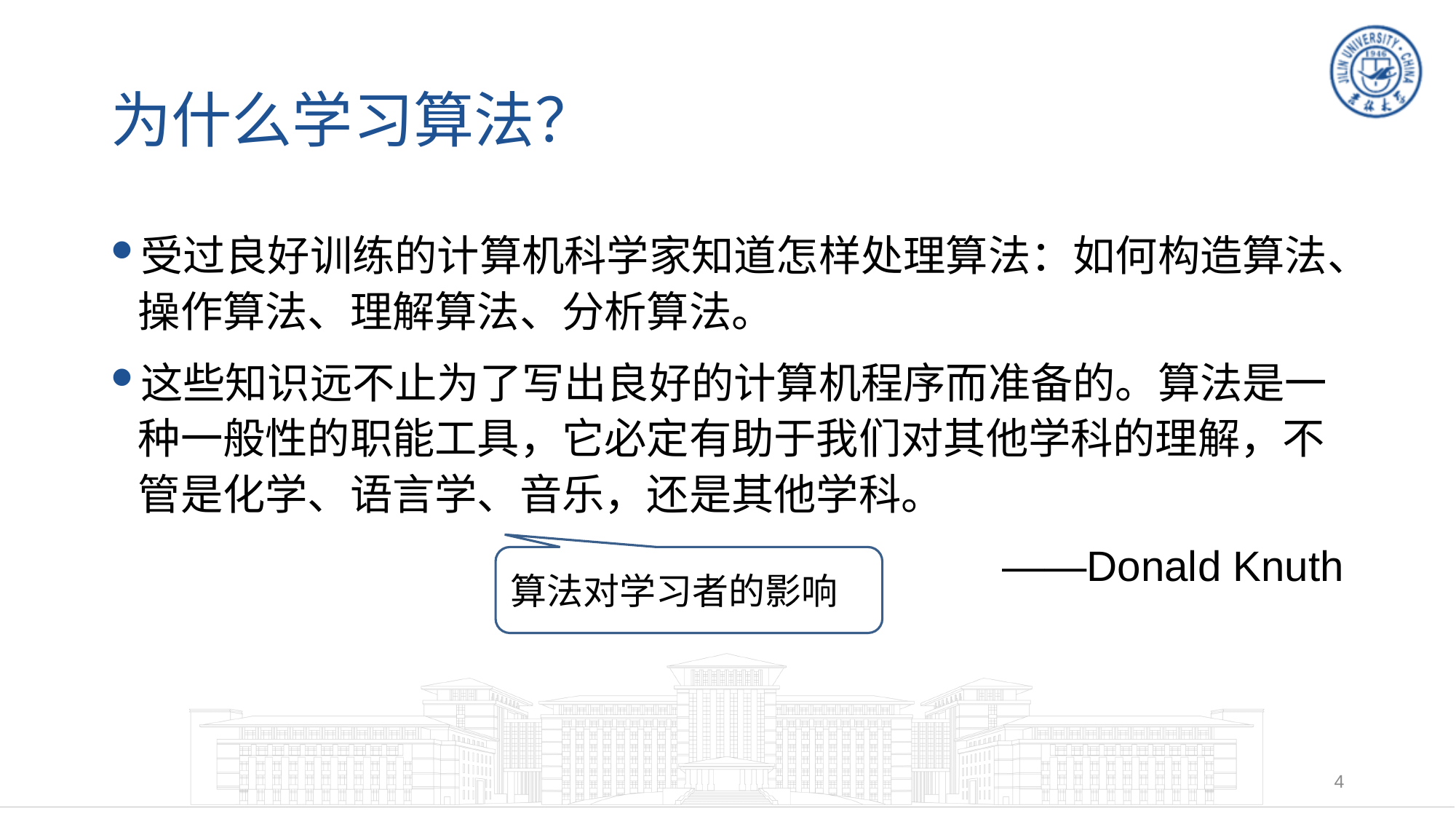

# 为什么学习算法？
受过良好训练的计算机科学家知道怎样处理算法：如何构造算法、操作算法、理解算法、分析算法。
这些知识远不止为了写出良好的计算机程序而准备的。算法是一种一般性的职能工具，它必定有助于我们对其他学科的理解，不管是化学、语言学、音乐，还是其他学科。
——Donald Knuth

算法对学习者的影响
4